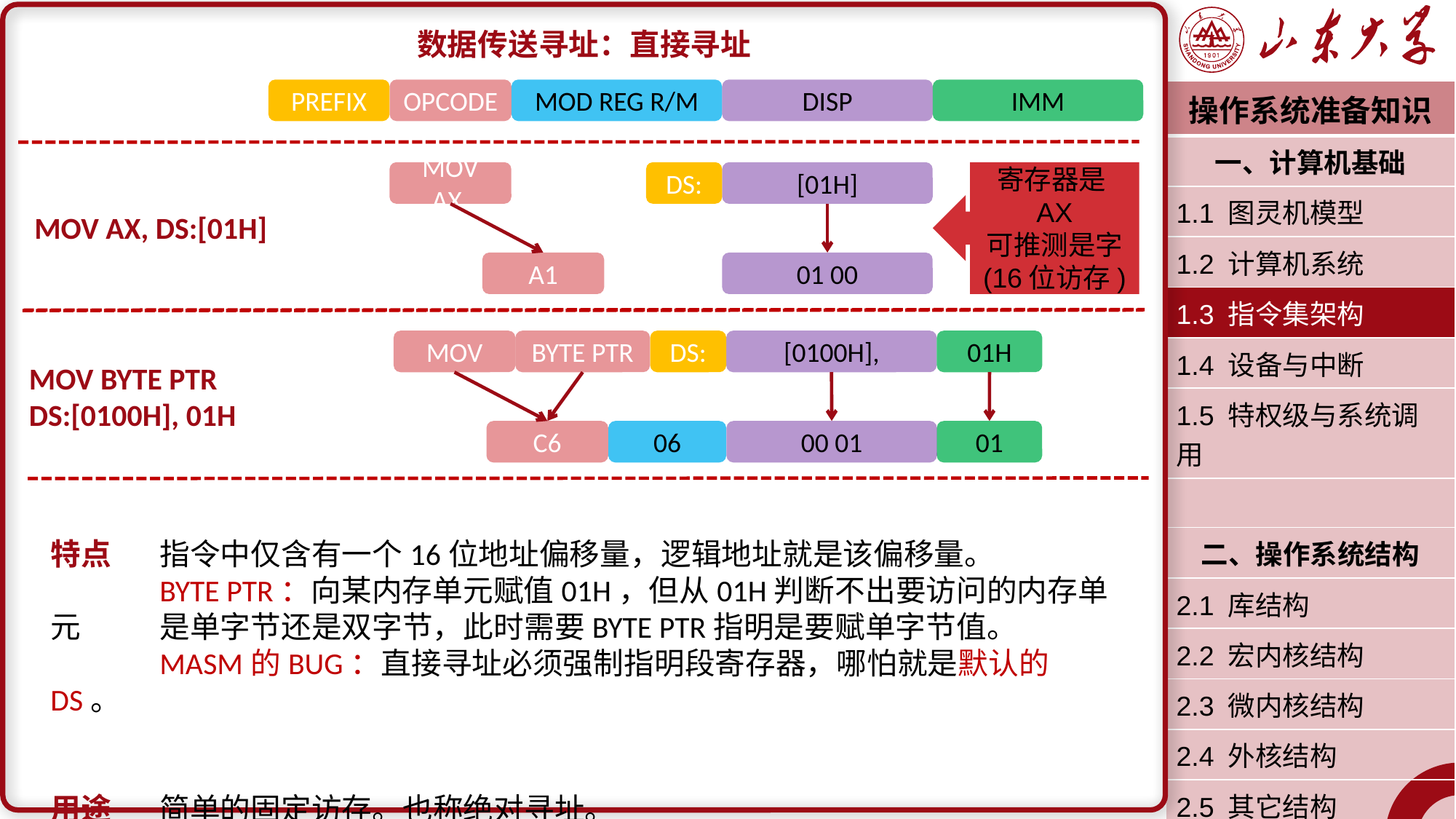

数据传送寻址：直接寻址

特点	指令中仅含有一个16位地址偏移量，逻辑地址就是该偏移量。
	BYTE PTR：向某内存单元赋值01H，但从01H判断不出要访问的内存单元	是单字节还是双字节，此时需要BYTE PTR指明是要赋单字节值。
	MASM的BUG：直接寻址必须强制指明段寄存器，哪怕就是默认的DS。

用途	简单的固定访存。也称绝对寻址。
PREFIX
OPCODE
MOD REG R/M
DISP
IMM
| 操作系统准备知识 |
| --- |
| 一、计算机基础 |
| 1.1 图灵机模型 |
| 1.2 计算机系统 |
| 1.3 指令集架构 |
| 1.4 设备与中断 |
| 1.5 特权级与系统调用 |
|  |
| 二、操作系统结构 |
| 2.1 库结构 |
| 2.2 宏内核结构 |
| 2.3 微内核结构 |
| 2.4 外核结构 |
| 2.5 其它结构 |
| 潘润宇 2023.02 |
MOV AX,
DS:
[01H]
寄存器是AX
可推测是字
(16位访存)
MOV AX, DS:[01H]
A1
01 00
MOV
BYTE PTR
DS:
[0100H],
01H
MOV BYTE PTR
DS:[0100H], 01H
C6
06
00 01
01